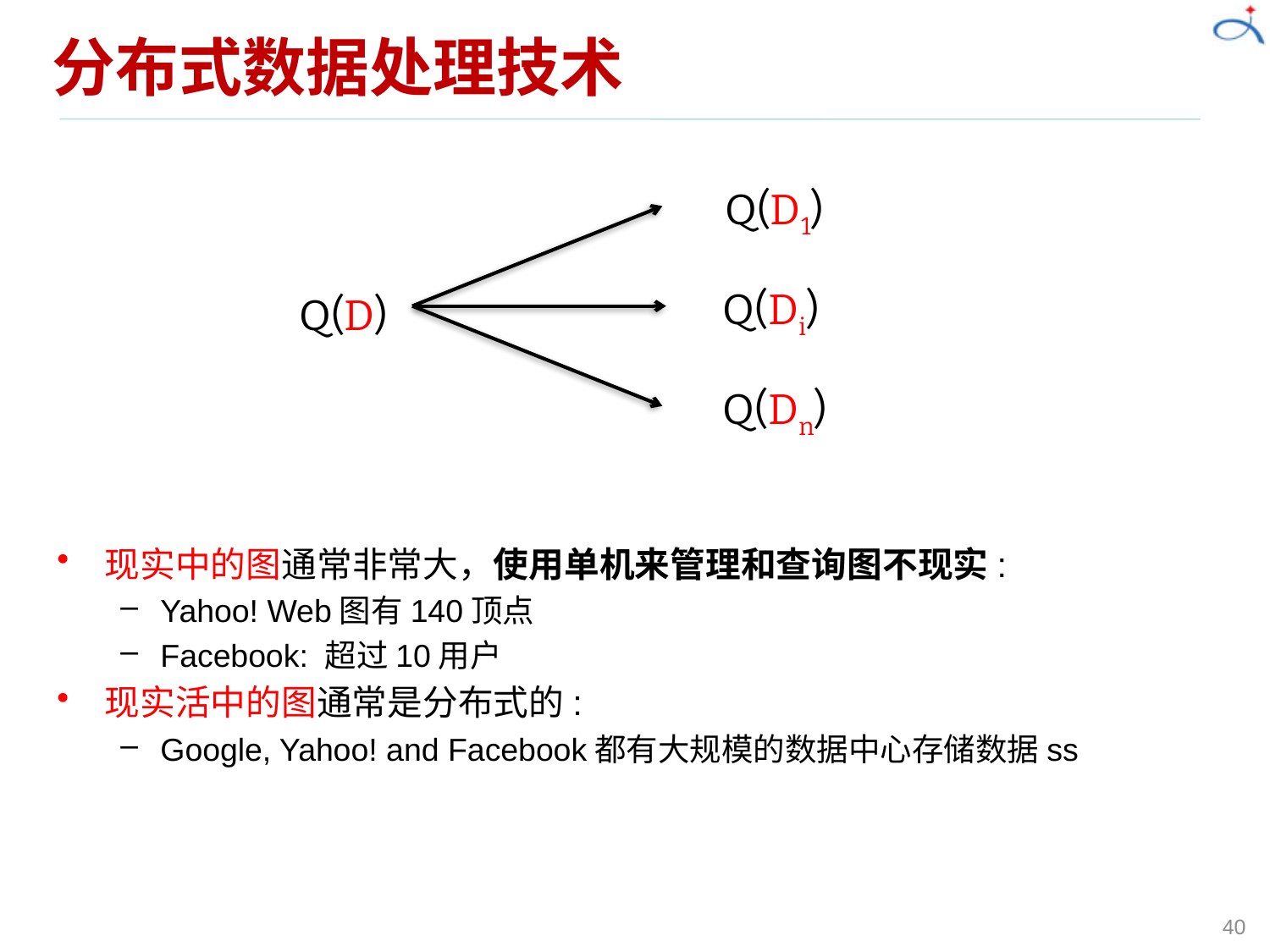

# 分布式数据处理技术
Q(D1)
Q(Di)
Q(D)
Q(Dn)
现实中的图通常非常大，使用单机来管理和查询图不现实:
Yahoo! Web图有140顶点
Facebook: 超过10用户
现实活中的图通常是分布式的:
Google, Yahoo! and Facebook都有大规模的数据中心存储数据ss
40